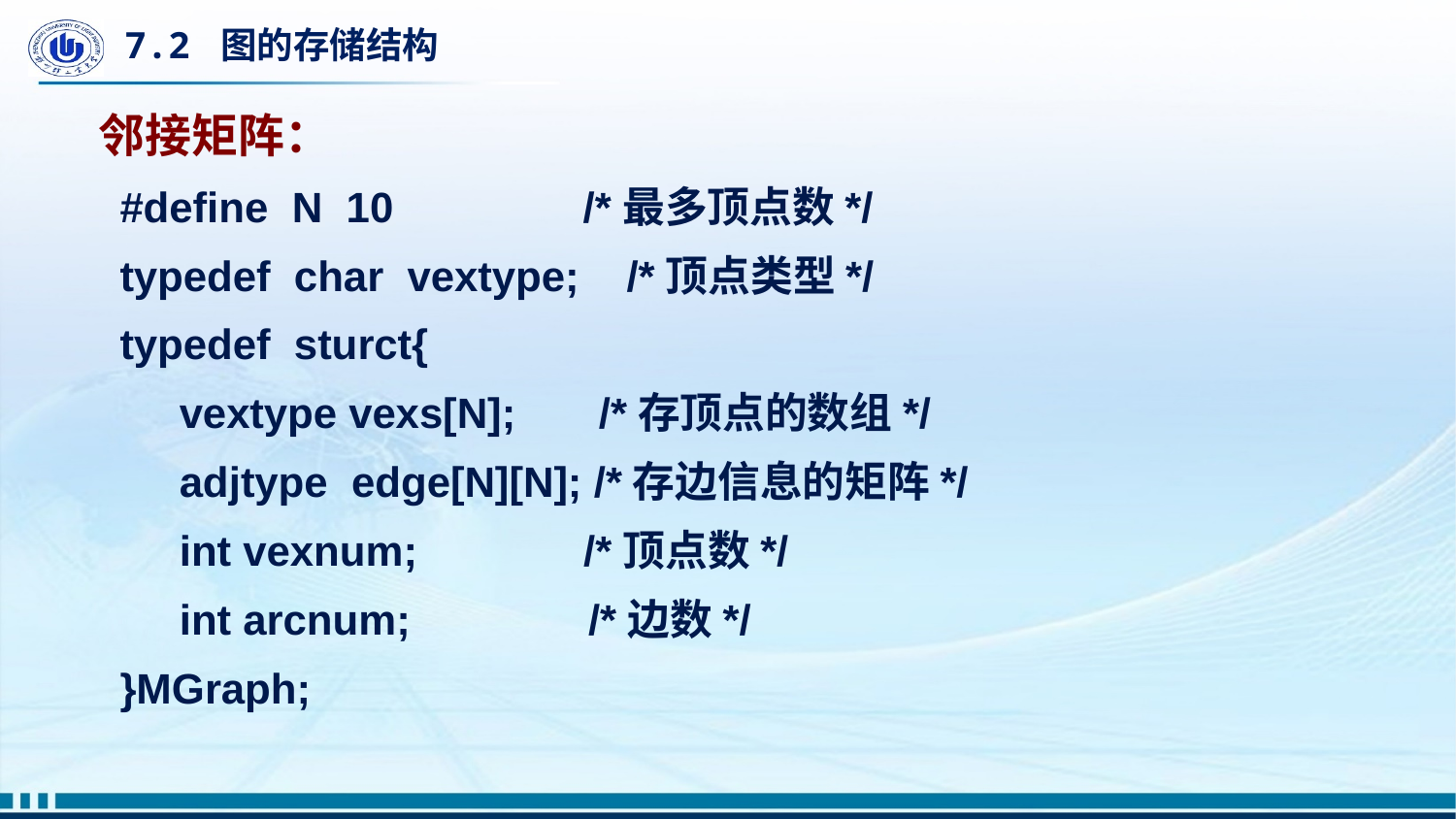

# 7.2 图的存储结构
邻接矩阵：
#define  N  10                /*最多顶点数*/
typedef  char  vextype;    /*顶点类型*/
typedef  sturct{
     vextype vexs[N];       /*存顶点的数组*/
     adjtype  edge[N][N]; /*存边信息的矩阵*/
     int vexnum;              /*顶点数*/
     int arcnum;               /*边数*/
}MGraph;